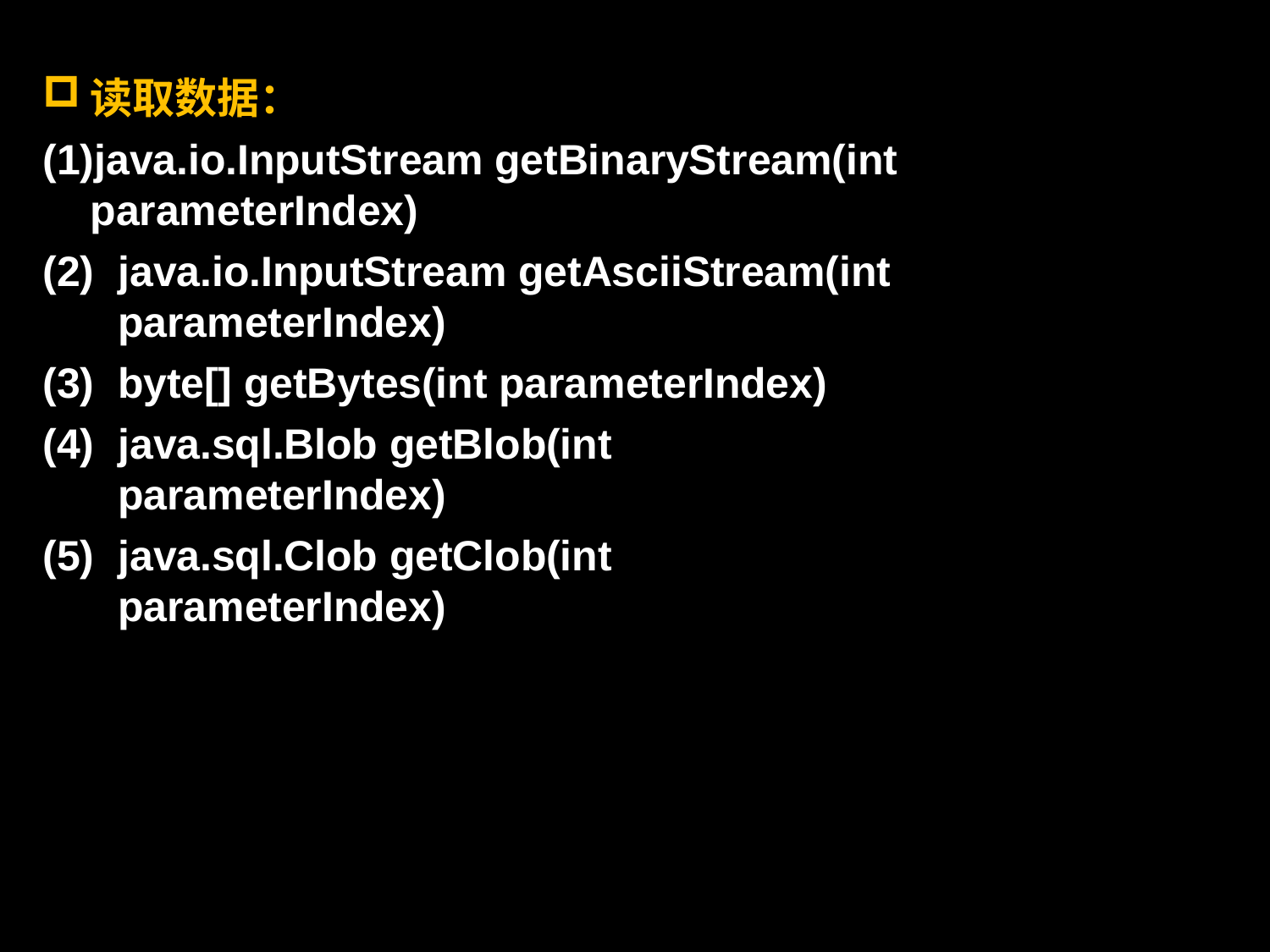

读取数据：
java.io.InputStream getBinaryStream(int  parameterIndex)
java.io.InputStream getAsciiStream(int parameterIndex)
byte[] getBytes(int parameterIndex)
java.sql.Blob getBlob(int parameterIndex)
java.sql.Clob getClob(int parameterIndex)